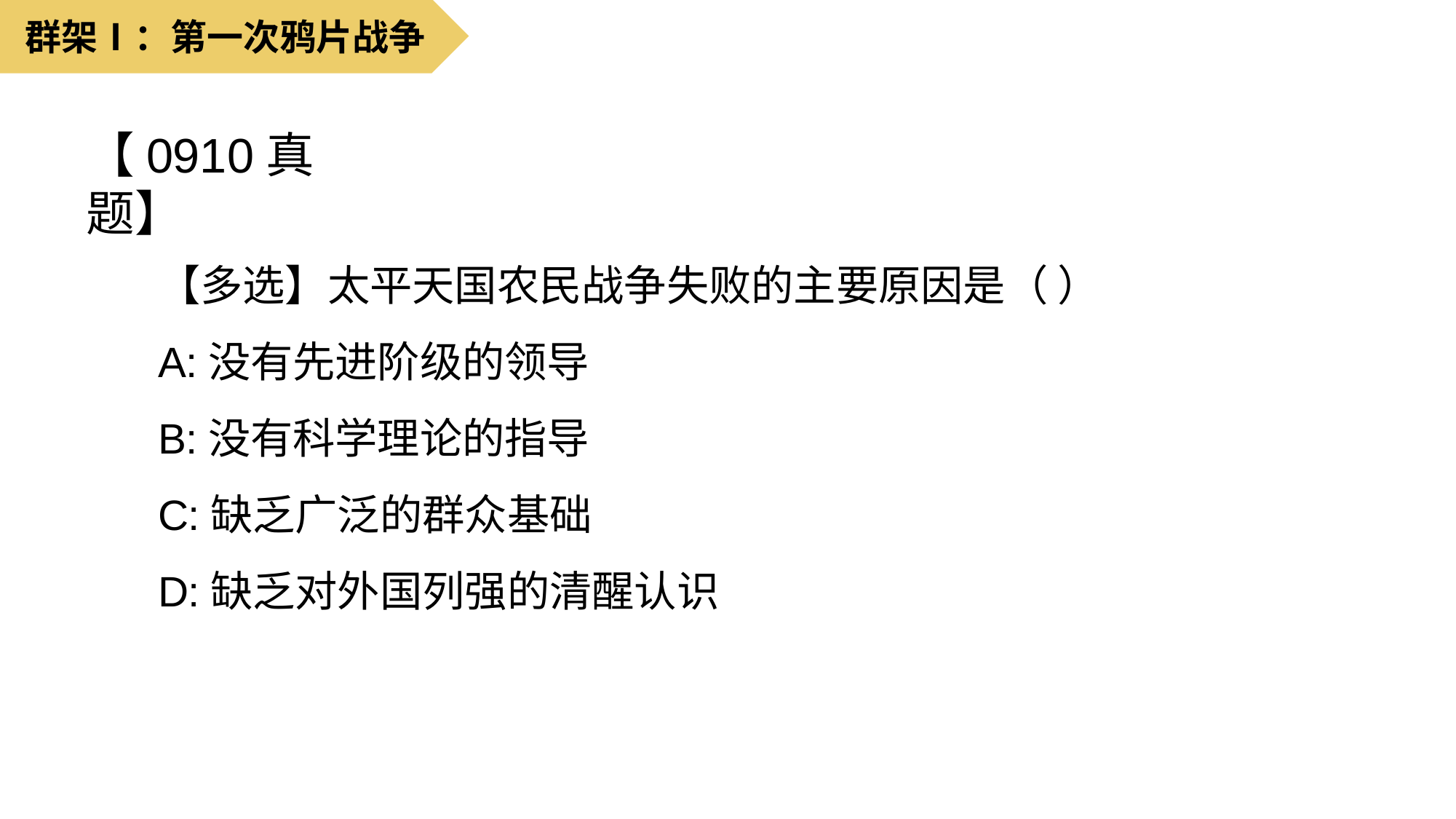

群架Ⅰ：第一次鸦片战争
【0910真题】
【多选】太平天国农民战争失败的主要原因是（ ）
A:没有先进阶级的领导
B:没有科学理论的指导
C:缺乏广泛的群众基础
D:缺乏对外国列强的清醒认识